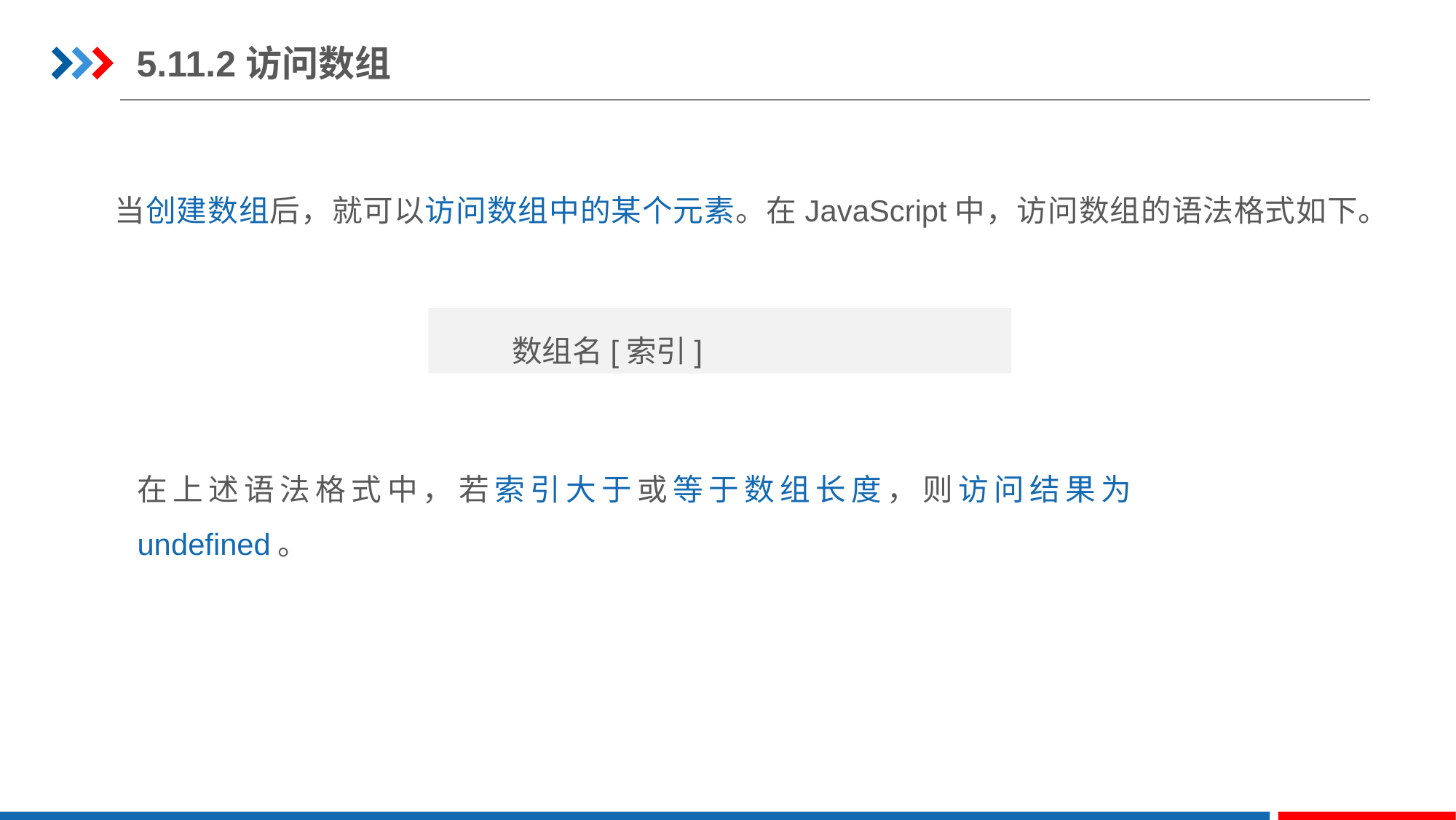

5.11.2	访问数组
当创建数组后，就可以访问数组中的某个元素。在JavaScript中，访问数组的语法格式如下。
数组名[索引]
在上述语法格式中，若索引大于或等于数组长度，则访问结果为undefined。